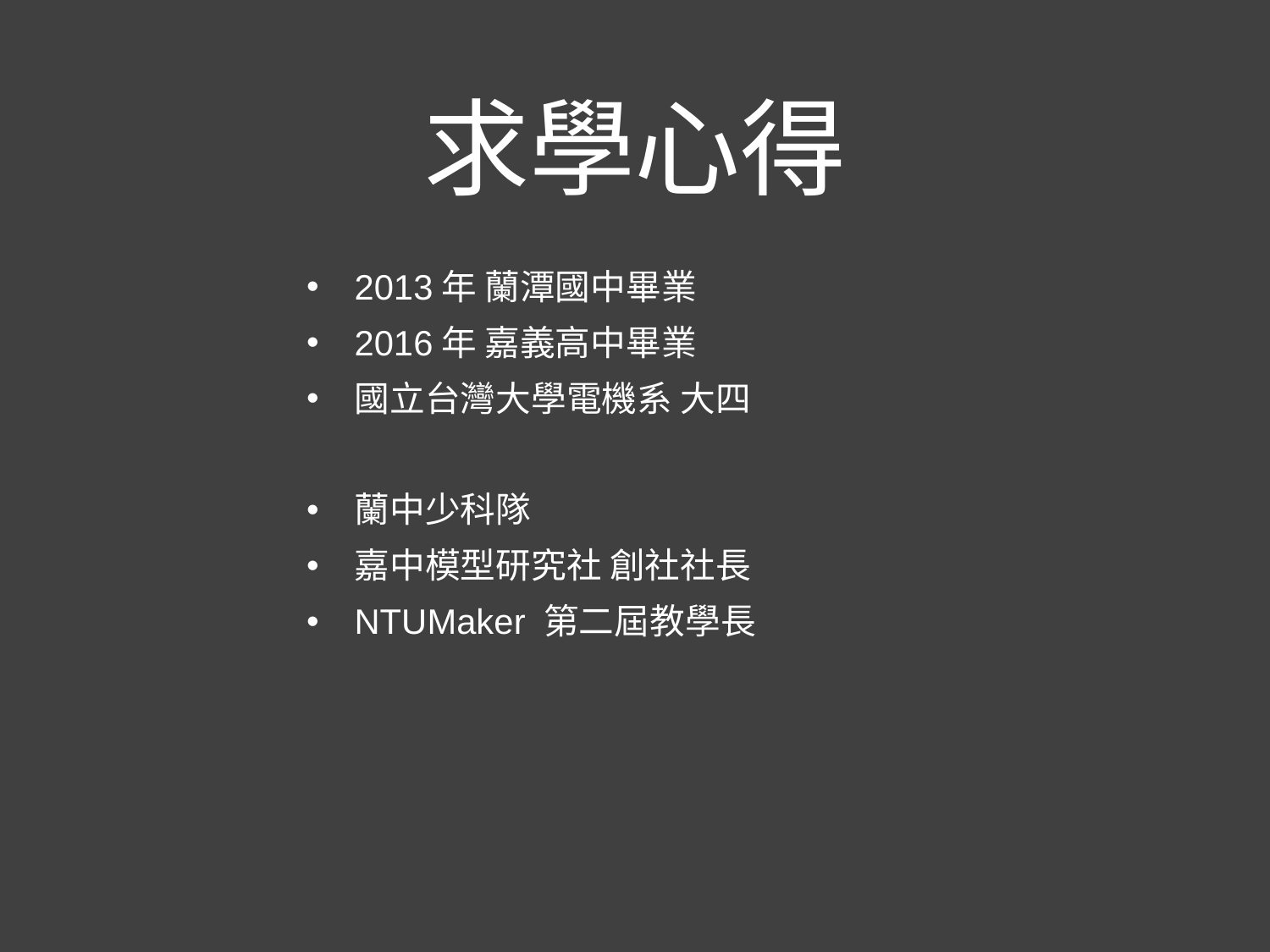

# 求學心得
2013年 蘭潭國中畢業
2016年 嘉義高中畢業
國立台灣大學電機系 大四

蘭中少科隊
嘉中模型研究社 創社社長
NTUMaker 第二屆教學長